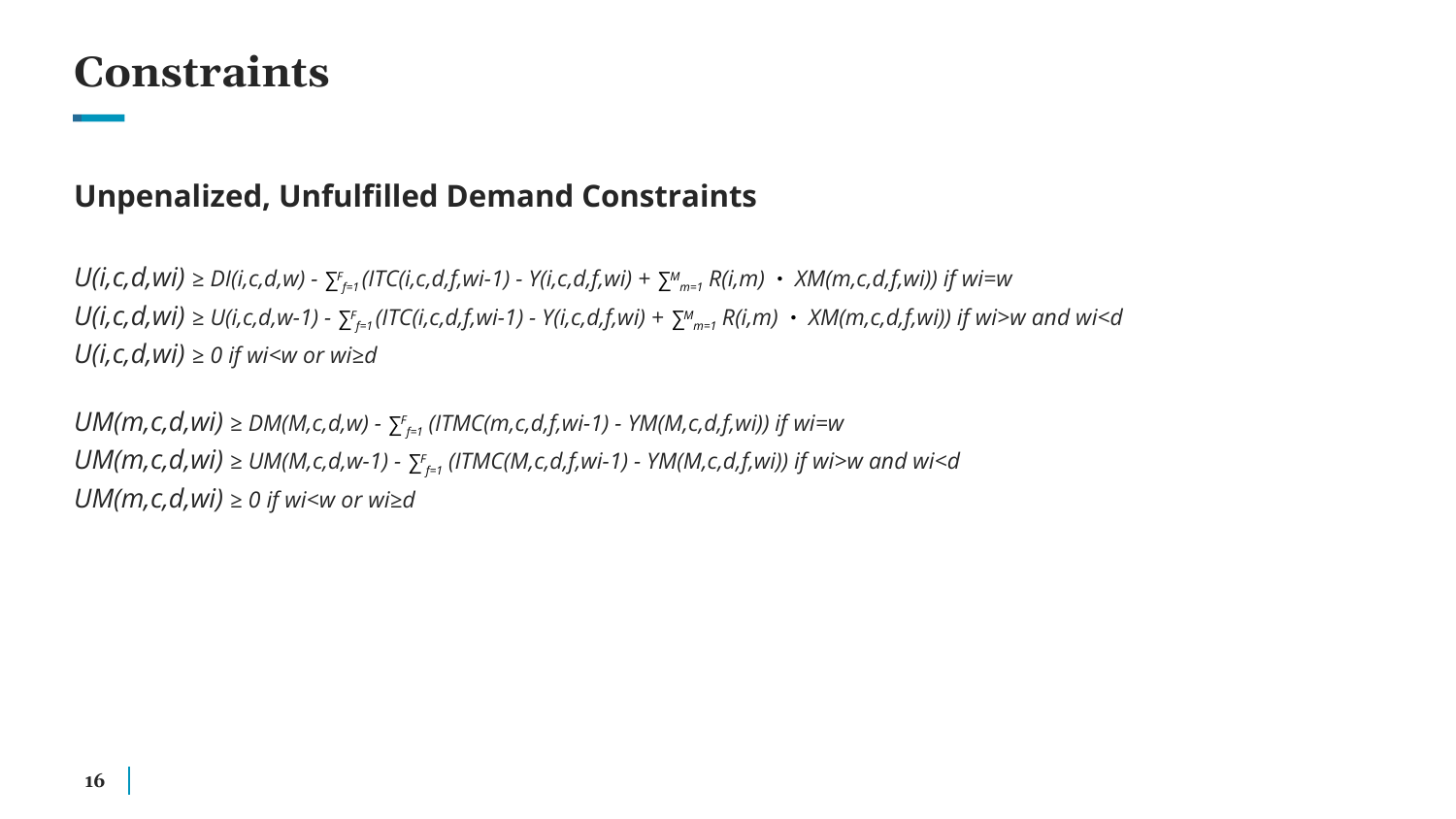

# Constraints

Unpenalized, Unfulfilled Demand Constraints

U(i,c,d,wi) ≥ DI(i,c,d,w) - ∑Ff=1 (ITC(i,c,d,f,wi-1) - Y(i,c,d,f,wi) + ∑Mm=1 R(i,m)・XM(m,c,d,f,wi)) if wi=w
U(i,c,d,wi) ≥ U(i,c,d,w-1) - ∑Ff=1 (ITC(i,c,d,f,wi-1) - Y(i,c,d,f,wi) + ∑Mm=1 R(i,m)・XM(m,c,d,f,wi)) if wi>w and wi<d
U(i,c,d,wi) ≥ 0 if wi<w or wi≥d

UM(m,c,d,wi) ≥ DM(M,c,d,w) - ∑Ff=1 (ITMC(m,c,d,f,wi-1) - YM(M,c,d,f,wi)) if wi=w
UM(m,c,d,wi) ≥ UM(M,c,d,w-1) - ∑Ff=1 (ITMC(M,c,d,f,wi-1) - YM(M,c,d,f,wi)) if wi>w and wi<d
UM(m,c,d,wi) ≥ 0 if wi<w or wi≥d

16